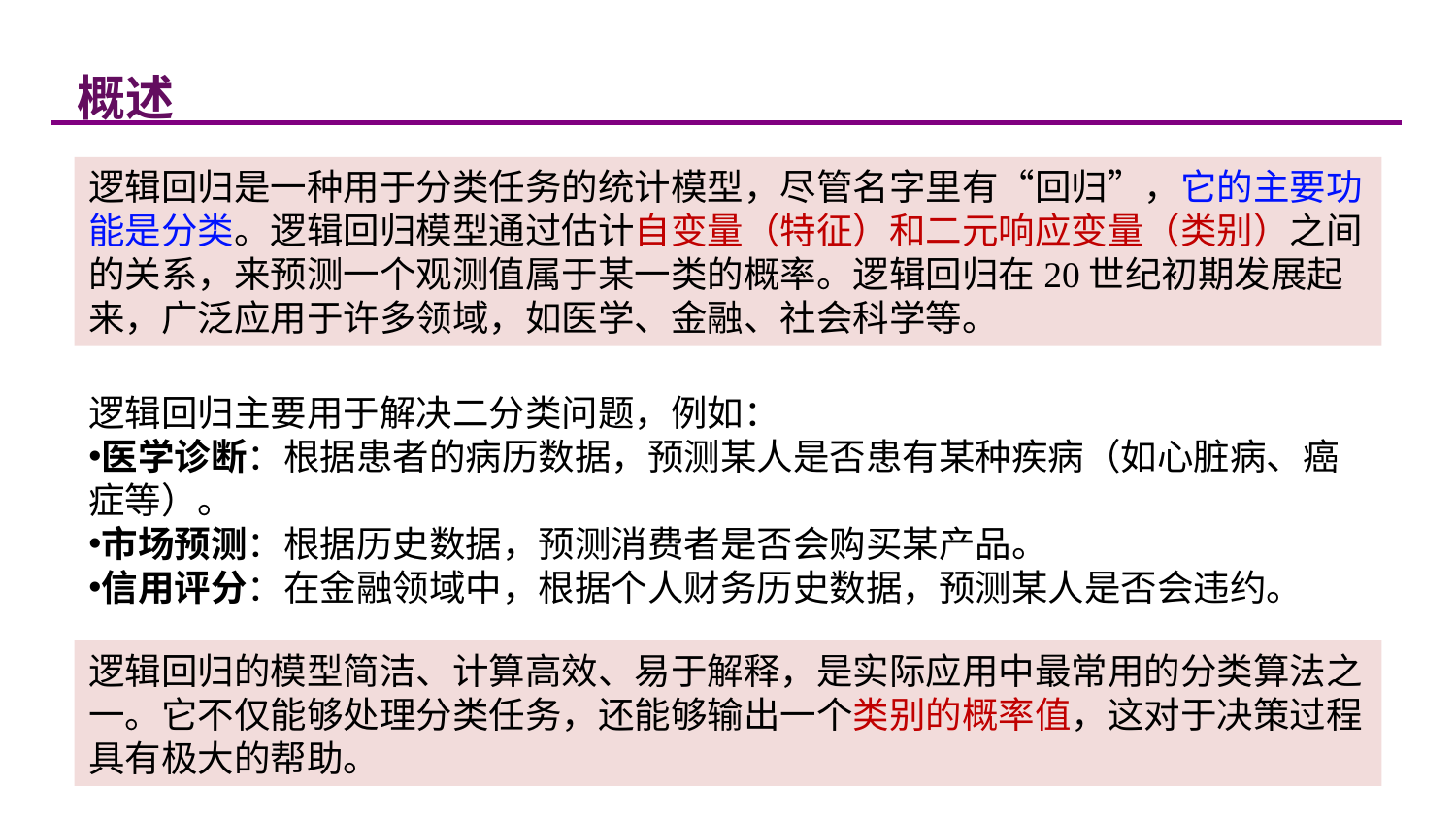

概述
逻辑回归是一种用于分类任务的统计模型，尽管名字里有“回归”，它的主要功能是分类。逻辑回归模型通过估计自变量（特征）和二元响应变量（类别）之间的关系，来预测一个观测值属于某一类的概率。逻辑回归在20世纪初期发展起来，广泛应用于许多领域，如医学、金融、社会科学等。
逻辑回归主要用于解决二分类问题，例如：
医学诊断：根据患者的病历数据，预测某人是否患有某种疾病（如心脏病、癌症等）。
市场预测：根据历史数据，预测消费者是否会购买某产品。
信用评分：在金融领域中，根据个人财务历史数据，预测某人是否会违约。
逻辑回归的模型简洁、计算高效、易于解释，是实际应用中最常用的分类算法之一。它不仅能够处理分类任务，还能够输出一个类别的概率值，这对于决策过程具有极大的帮助。